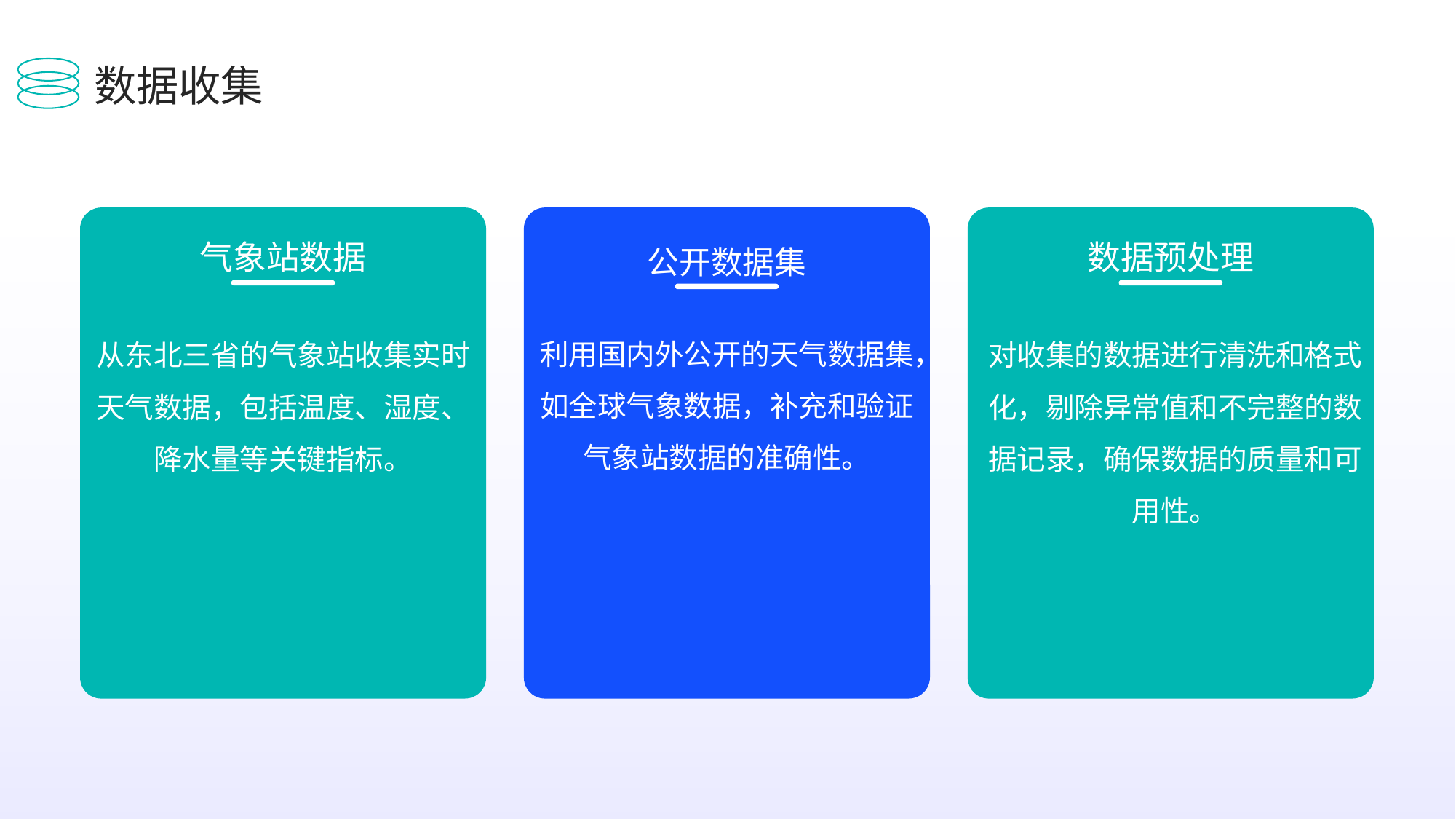

数据收集

气象站数据
数据预处理
公开数据集

利用国内外公开的天气数据集，如全球气象数据，补充和验证气象站数据的准确性。
从东北三省的气象站收集实时天气数据，包括温度、湿度、降水量等关键指标。
对收集的数据进行清洗和格式化，剔除异常值和不完整的数据记录，确保数据的质量和可用性。